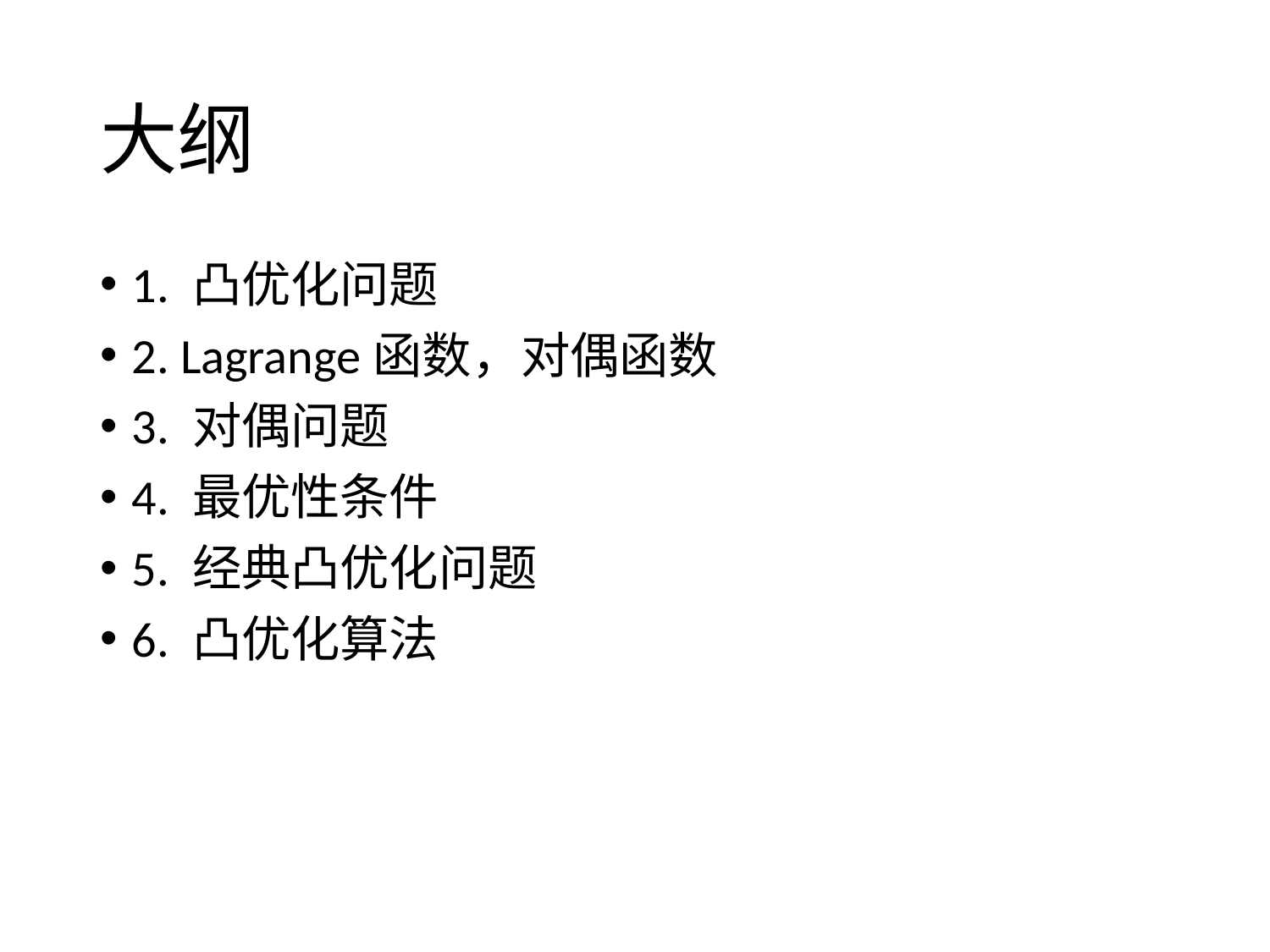

# 大纲
1. 凸优化问题
2. Lagrange函数，对偶函数
3. 对偶问题
4. 最优性条件
5. 经典凸优化问题
6. 凸优化算法

5